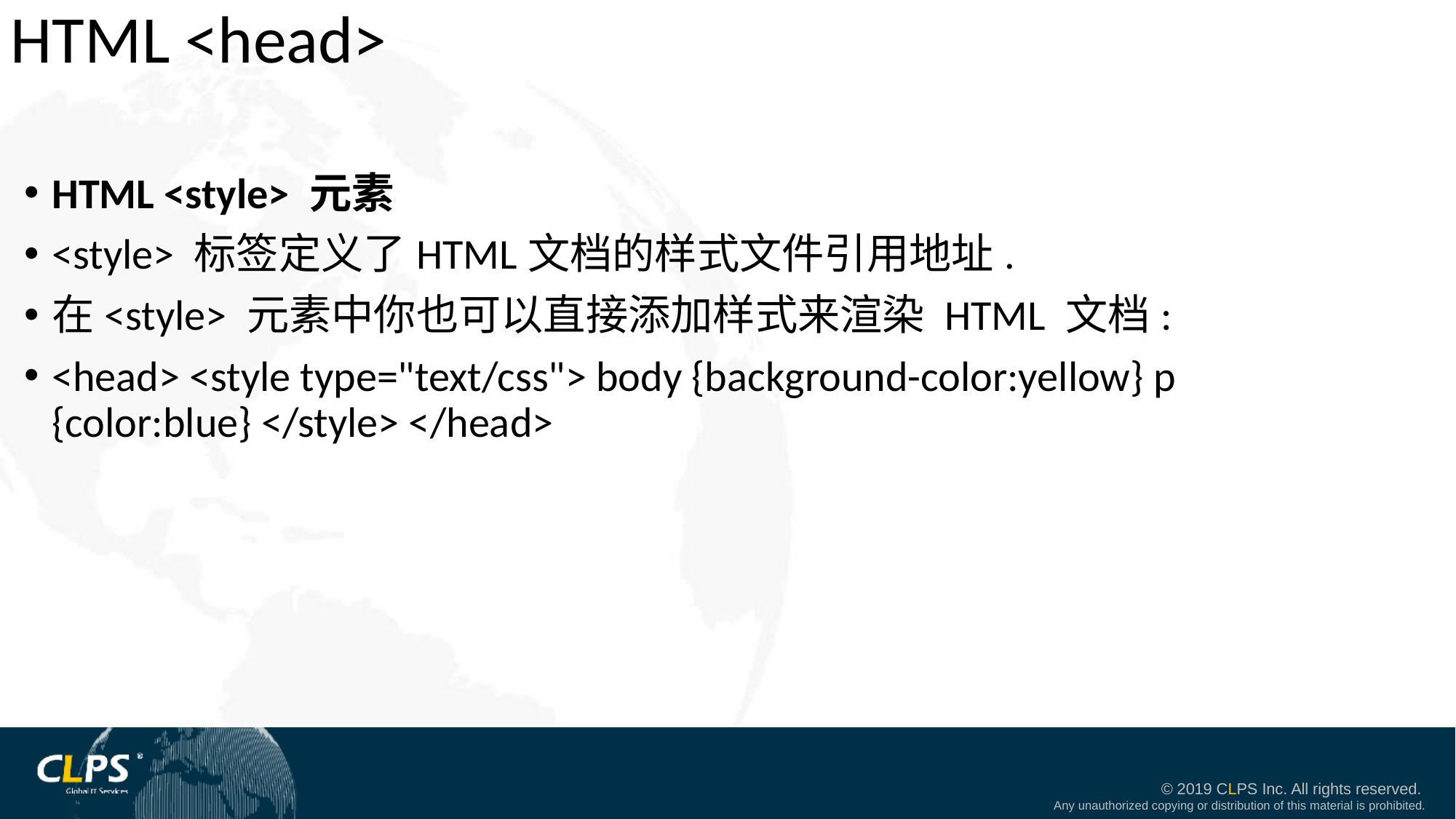

HTML <head>
HTML <style> 元素
<style> 标签定义了HTML文档的样式文件引用地址.
在<style> 元素中你也可以直接添加样式来渲染 HTML 文档:
<head> <style type="text/css"> body {background-color:yellow} p {color:blue} </style> </head>